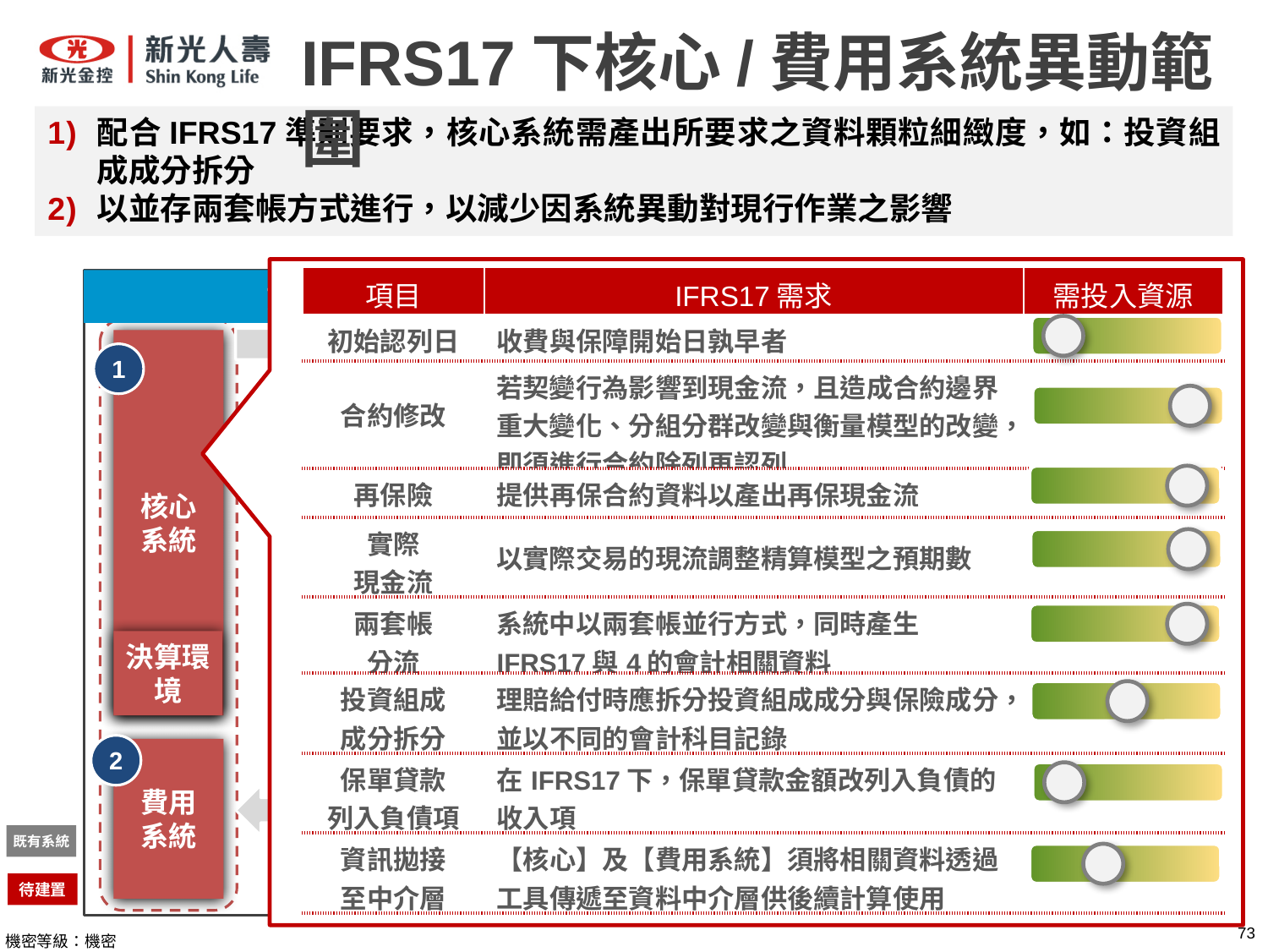

IFRS17下核心/費用系統異動範圍
配合IFRS17準則要求，核心系統需產出所要求之資料顆粒細緻度，如：投資組成成分拆分
以並存兩套帳方式進行，以減少因系統異動對現行作業之影響

| 項目 | IFRS17需求 | 需投入資源 |
| --- | --- | --- |
| 初始認列日 | 收費與保障開始日孰早者 |  |
| 合約修改 | 若契變行為影響到現金流，且造成合約邊界重大變化、分組分群改變與衡量模型的改變，即須進行合約除列再認列 |  |
| 再保險 | 提供再保合約資料以產出再保現金流 |  |
| 實際 現金流 | 以實際交易的現流調整精算模型之預期數 |  |
| 兩套帳 分流 | 系統中以兩套帳並行方式，同時產生IFRS17與4的會計相關資料 |  |
| 投資組成 成分拆分 | 理賠給付時應拆分投資組成成分與保險成分，並以不同的會計科目記錄 |  |
| 保單貸款 列入負債項 | 在IFRS17下，保單貸款金額改列入負債的收入項 |  |
| 資訊拋接 至中介層 | 【核心】及【費用系統】須將相關資料透過工具傳遞至資料中介層供後續計算使用 |  |
會計部門

資訊部門

每日帳務 及 費用資料

核心
系統
會計資訊系統
1
6
3

IFRS17
Data Hub

 精算部門

5

Prophet PRD/IDR
(儲存單元)

決算環境

IFRS17
計算引擎

2

費用
系統

Prophet 精算模型
4
既有系統

待建置